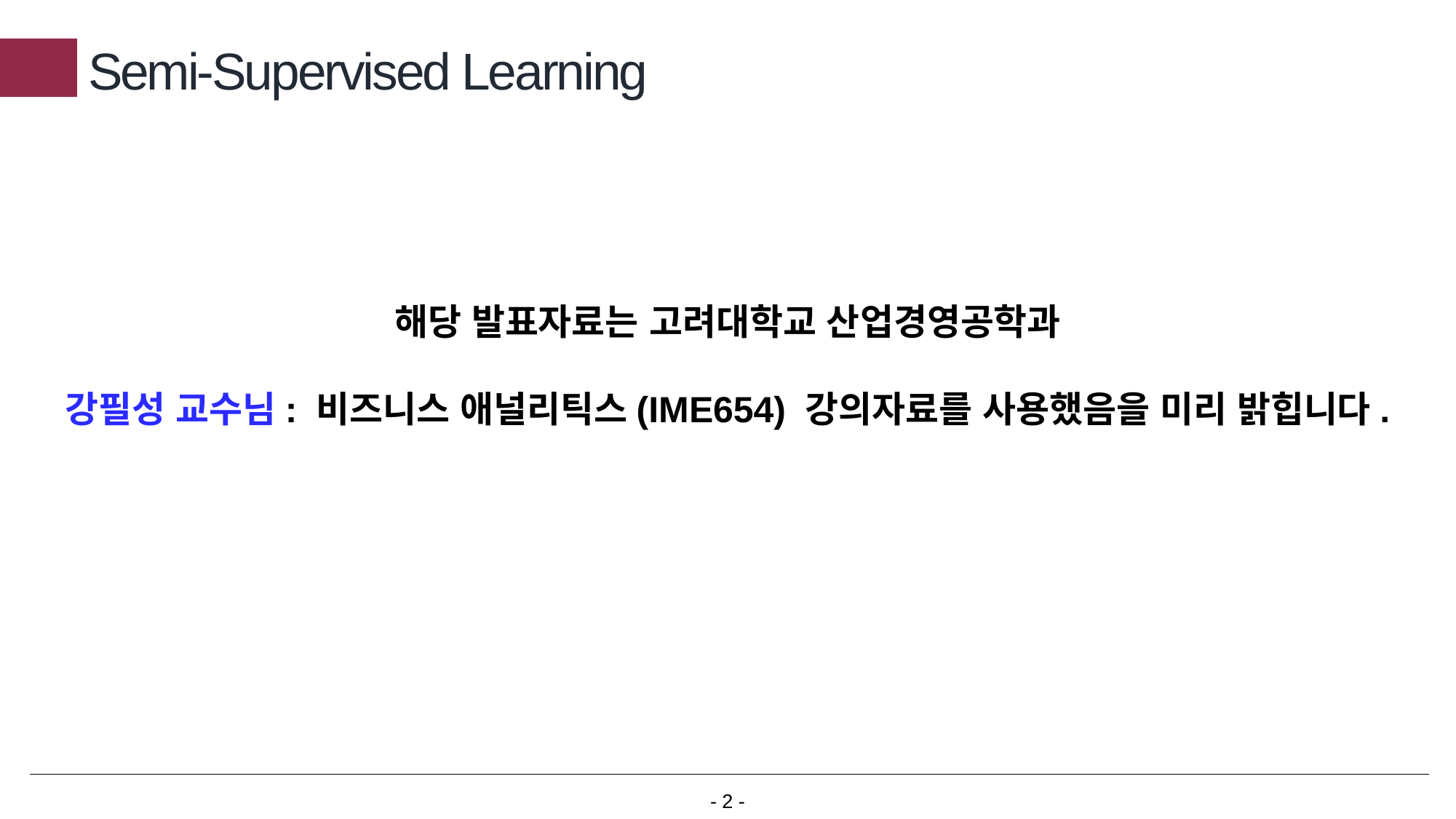

# Semi-Supervised Learning
해당 발표자료는 고려대학교 산업경영공학과

강필성 교수님: 비즈니스 애널리틱스(IME654) 강의자료를 사용했음을 미리 밝힙니다.